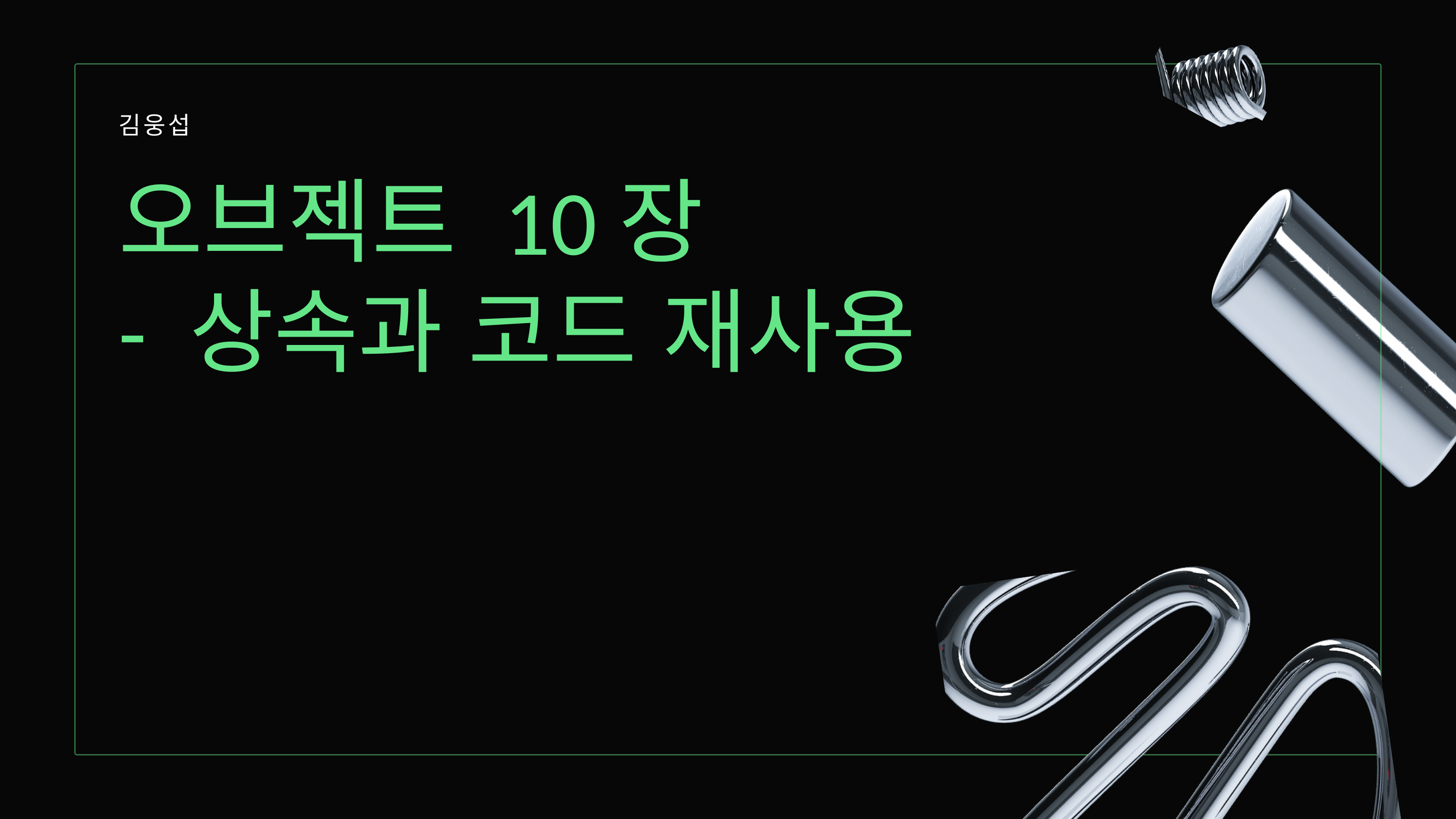

김웅섭
오브젝트 10장
- 상속과 코드 재사용